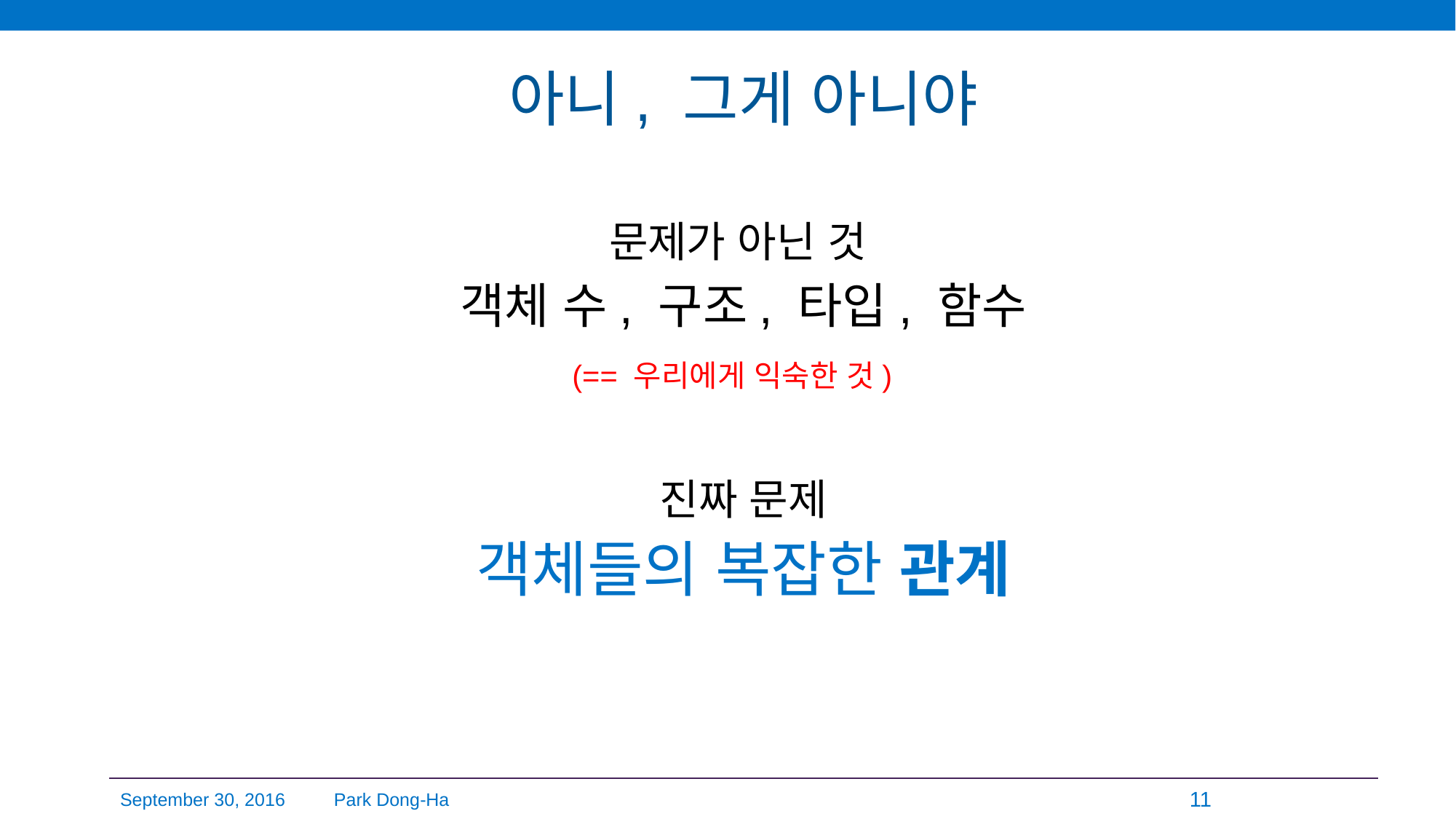

# 아니, 그게 아니야
문제가 아닌 것
객체 수, 구조, 타입, 함수
(== 우리에게 익숙한 것)
진짜 문제
객체들의 복잡한 관계
Park Dong-Ha
11